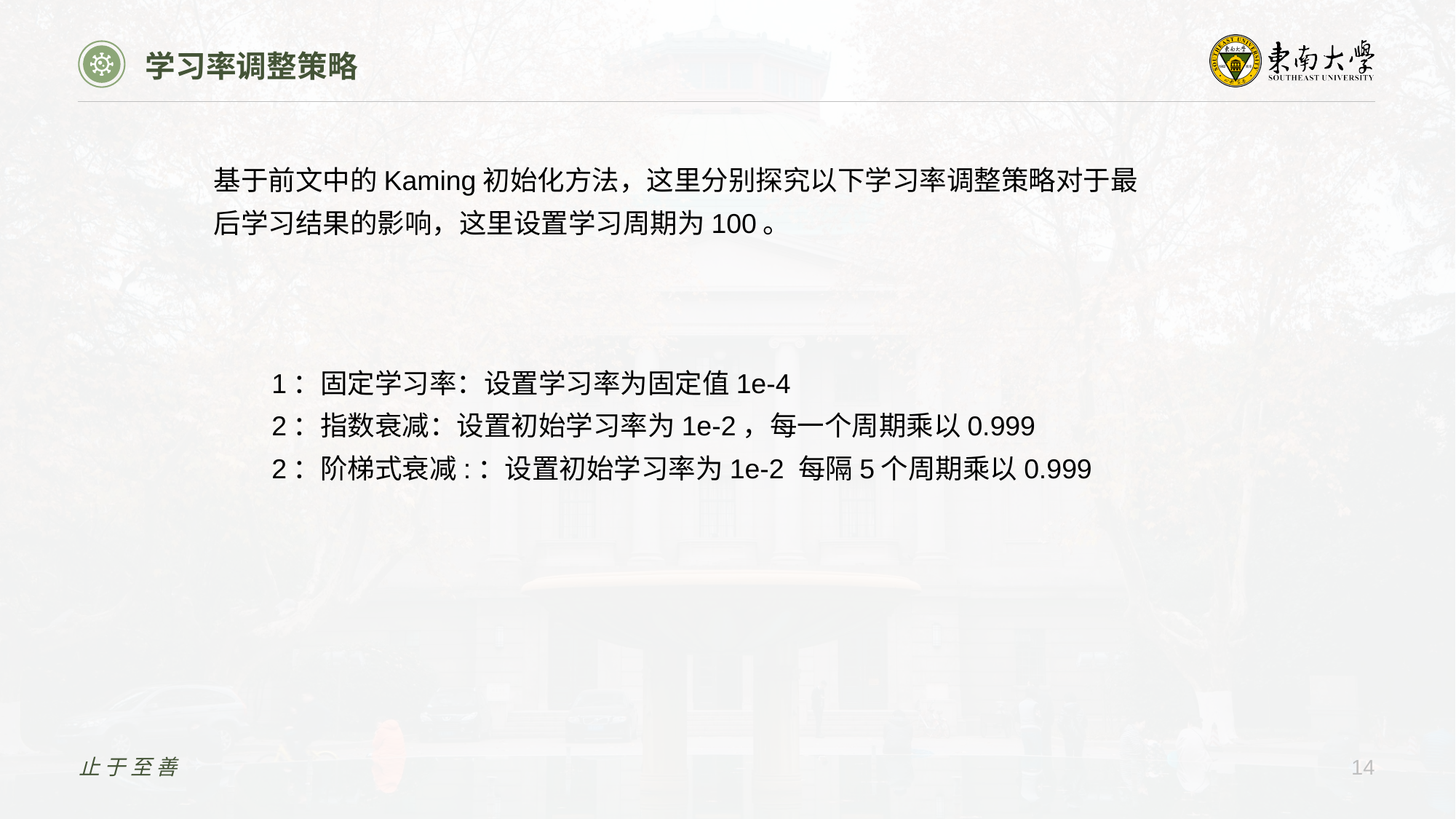

学习率调整策略
基于前文中的Kaming初始化方法，这里分别探究以下学习率调整策略对于最后学习结果的影响，这里设置学习周期为100。
1：固定学习率：设置学习率为固定值1e-4
2：指数衰减：设置初始学习率为1e-2，每一个周期乘以0.999
2：阶梯式衰减:：设置初始学习率为1e-2 每隔5个周期乘以0.999
止于至善
14